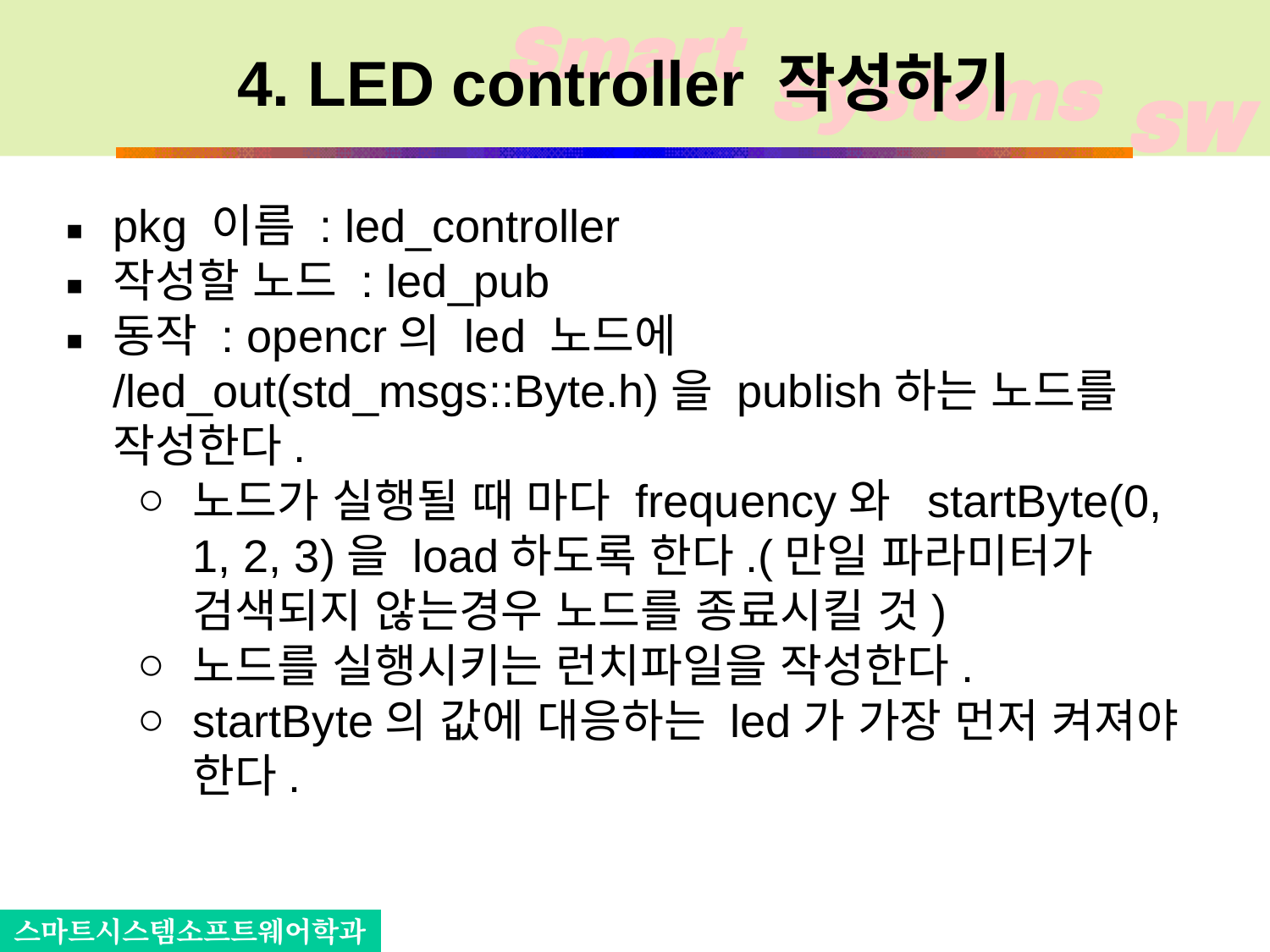

# 4. LED controller 작성하기
pkg 이름 : led_controller
작성할 노드 : led_pub
동작 : opencr의 led 노드에 /led_out(std_msgs::Byte.h)을 publish하는 노드를 작성한다.
노드가 실행될 때 마다 frequency와  startByte(0, 1, 2, 3)을 load하도록 한다.(만일 파라미터가 검색되지 않는경우 노드를 종료시킬 것)
노드를 실행시키는 런치파일을 작성한다.
startByte의 값에 대응하는 led가 가장 먼저 켜져야 한다.